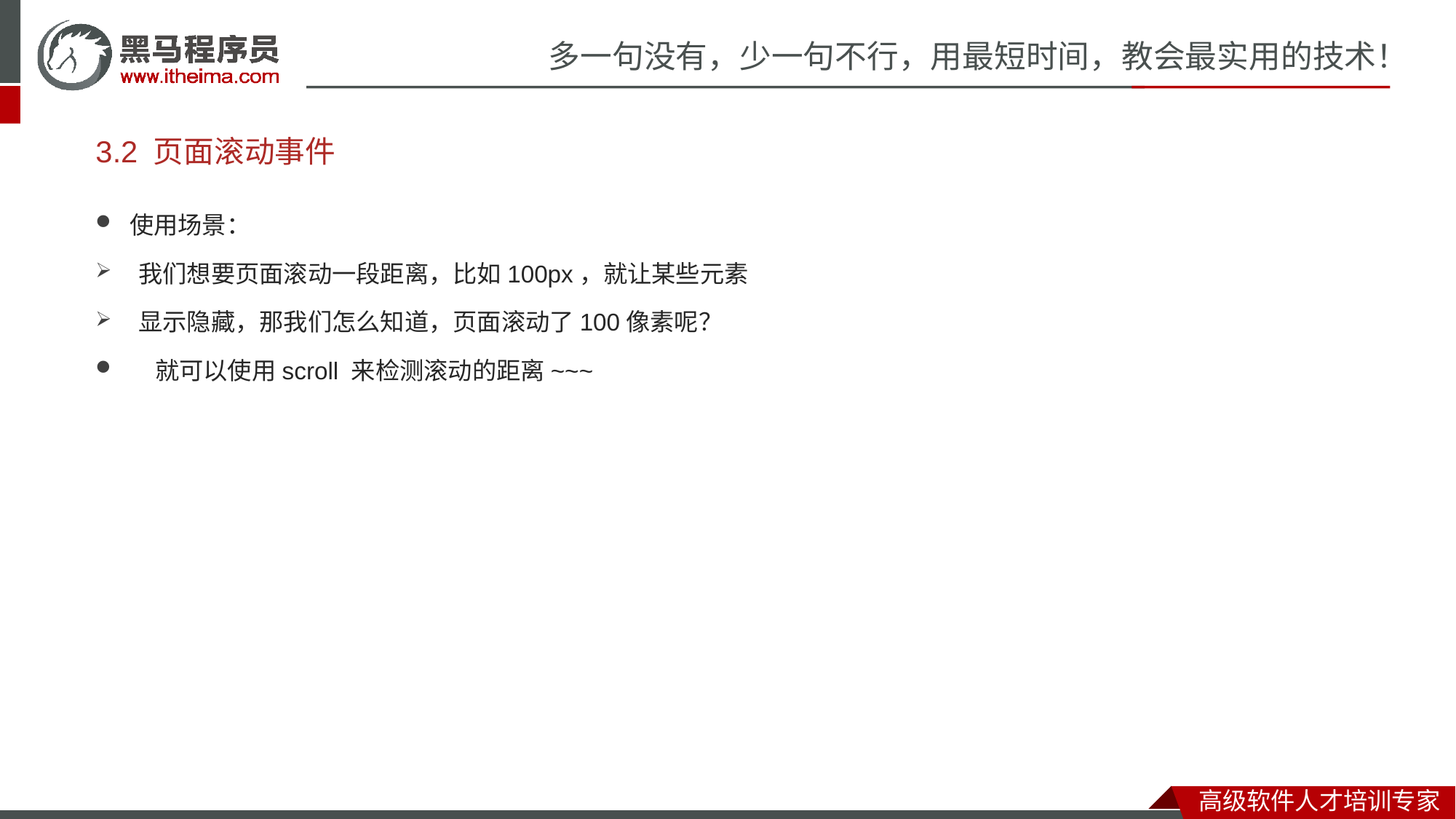

# 3.2 页面滚动事件
使用场景：
我们想要页面滚动一段距离，比如100px，就让某些元素
显示隐藏，那我们怎么知道，页面滚动了100像素呢？
  就可以使用scroll 来检测滚动的距离~~~